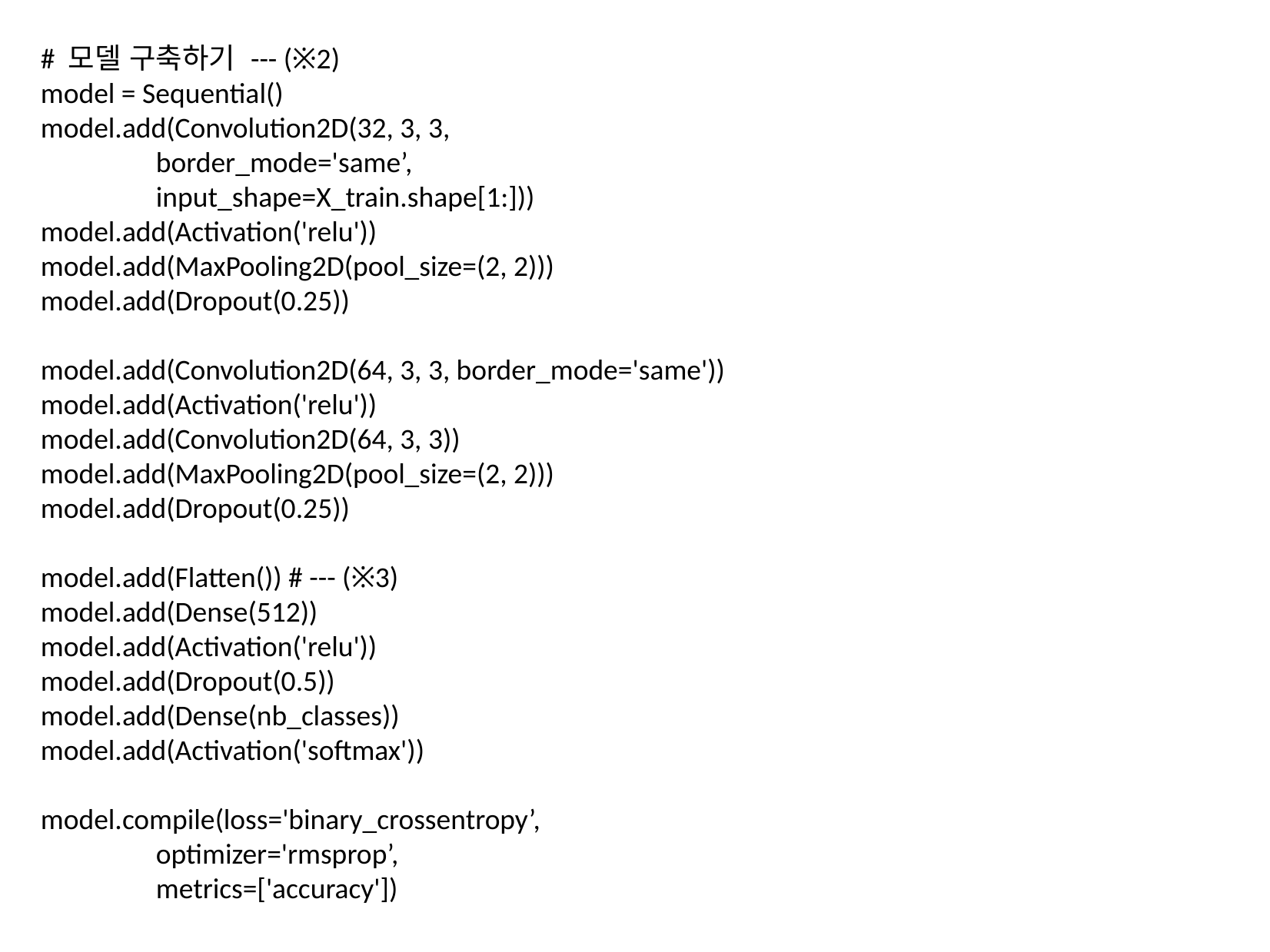

# 모델 구축하기 --- (※2)
model = Sequential()
model.add(Convolution2D(32, 3, 3,
	border_mode='same’,
	input_shape=X_train.shape[1:]))
model.add(Activation('relu'))
model.add(MaxPooling2D(pool_size=(2, 2)))
model.add(Dropout(0.25))

model.add(Convolution2D(64, 3, 3, border_mode='same'))
model.add(Activation('relu'))
model.add(Convolution2D(64, 3, 3))
model.add(MaxPooling2D(pool_size=(2, 2)))
model.add(Dropout(0.25))

model.add(Flatten()) # --- (※3)
model.add(Dense(512))
model.add(Activation('relu'))
model.add(Dropout(0.5))
model.add(Dense(nb_classes))
model.add(Activation('softmax'))

model.compile(loss='binary_crossentropy’,
	optimizer='rmsprop’,
	metrics=['accuracy'])